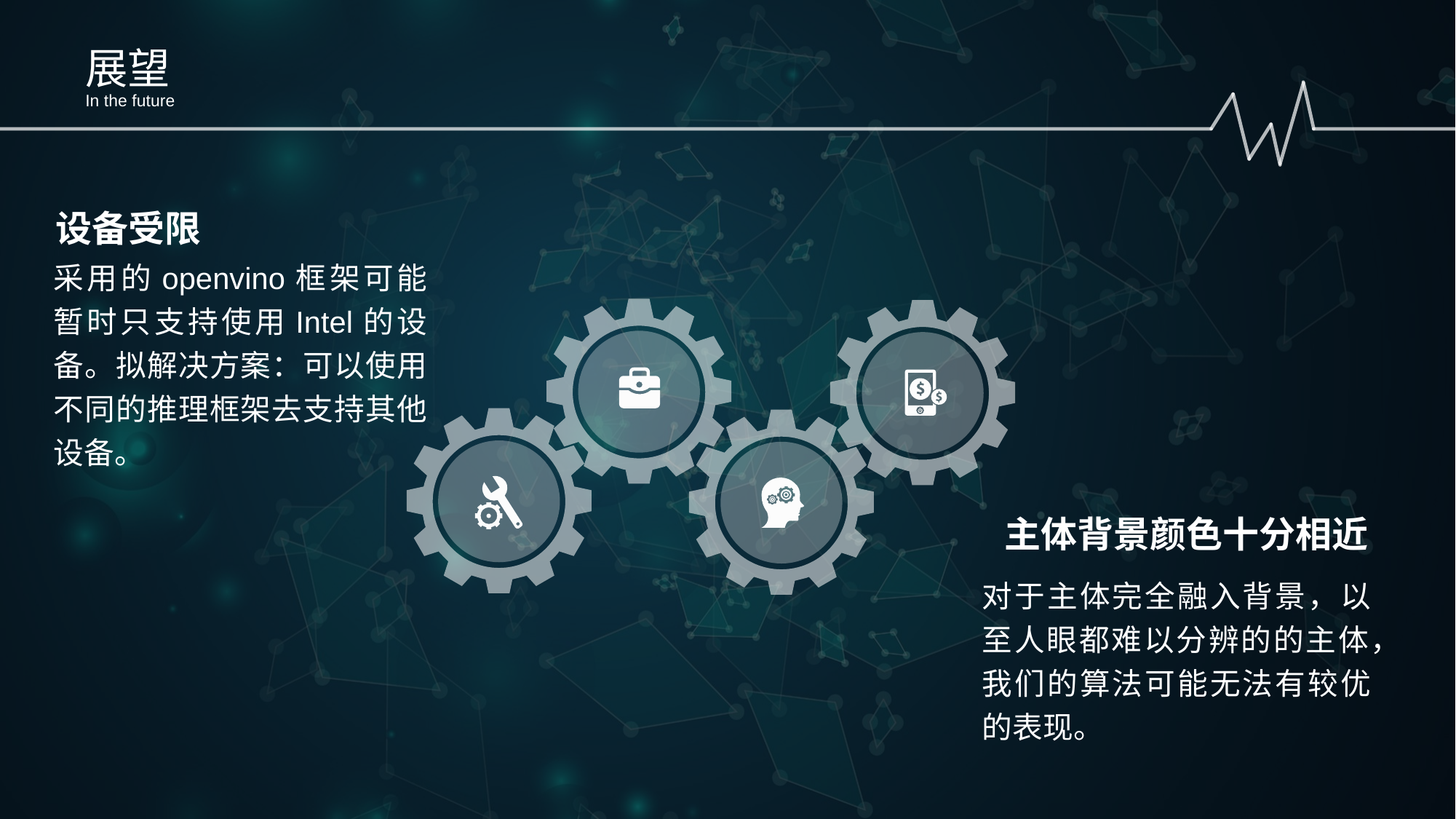

展望
In the future
设备受限
采用的openvino框架可能暂时只支持使用Intel的设备。拟解决方案：可以使用不同的推理框架去支持其他设备。

 主体背景颜色十分相近
对于主体完全融入背景，以至人眼都难以分辨的的主体，我们的算法可能无法有较优的表现。